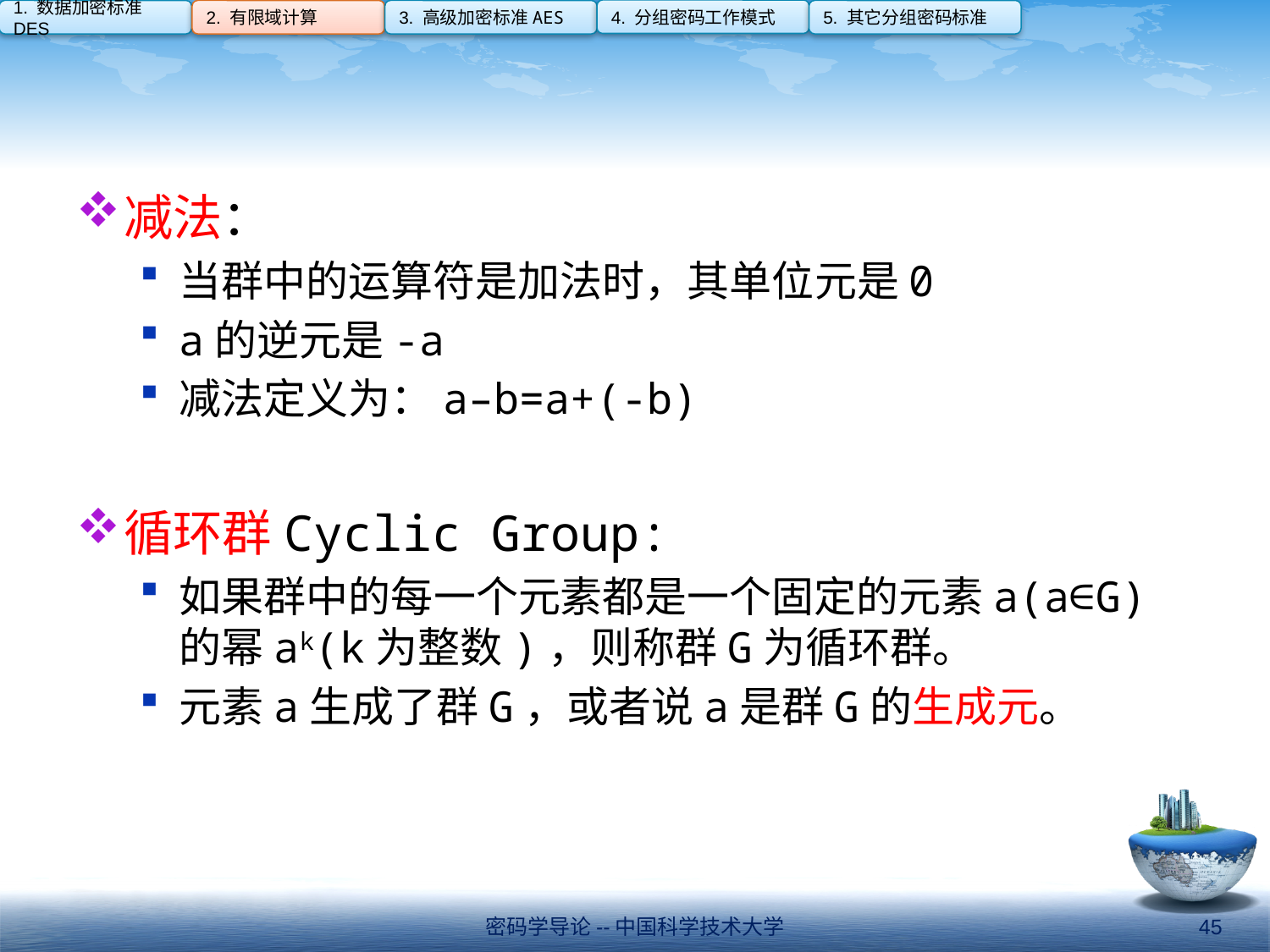

4. 分组密码工作模式
1. 数据加密标准DES
2. 有限域计算
3. 高级加密标准AES
5. 其它分组密码标准
#
减法：
当群中的运算符是加法时，其单位元是0
a的逆元是-a
减法定义为：a–b=a+(-b)

循环群Cyclic Group:
如果群中的每一个元素都是一个固定的元素a(a∈G)的幂ak(k为整数)，则称群G为循环群。
元素a生成了群G，或者说a是群G的生成元。
密码学导论--中国科学技术大学
45